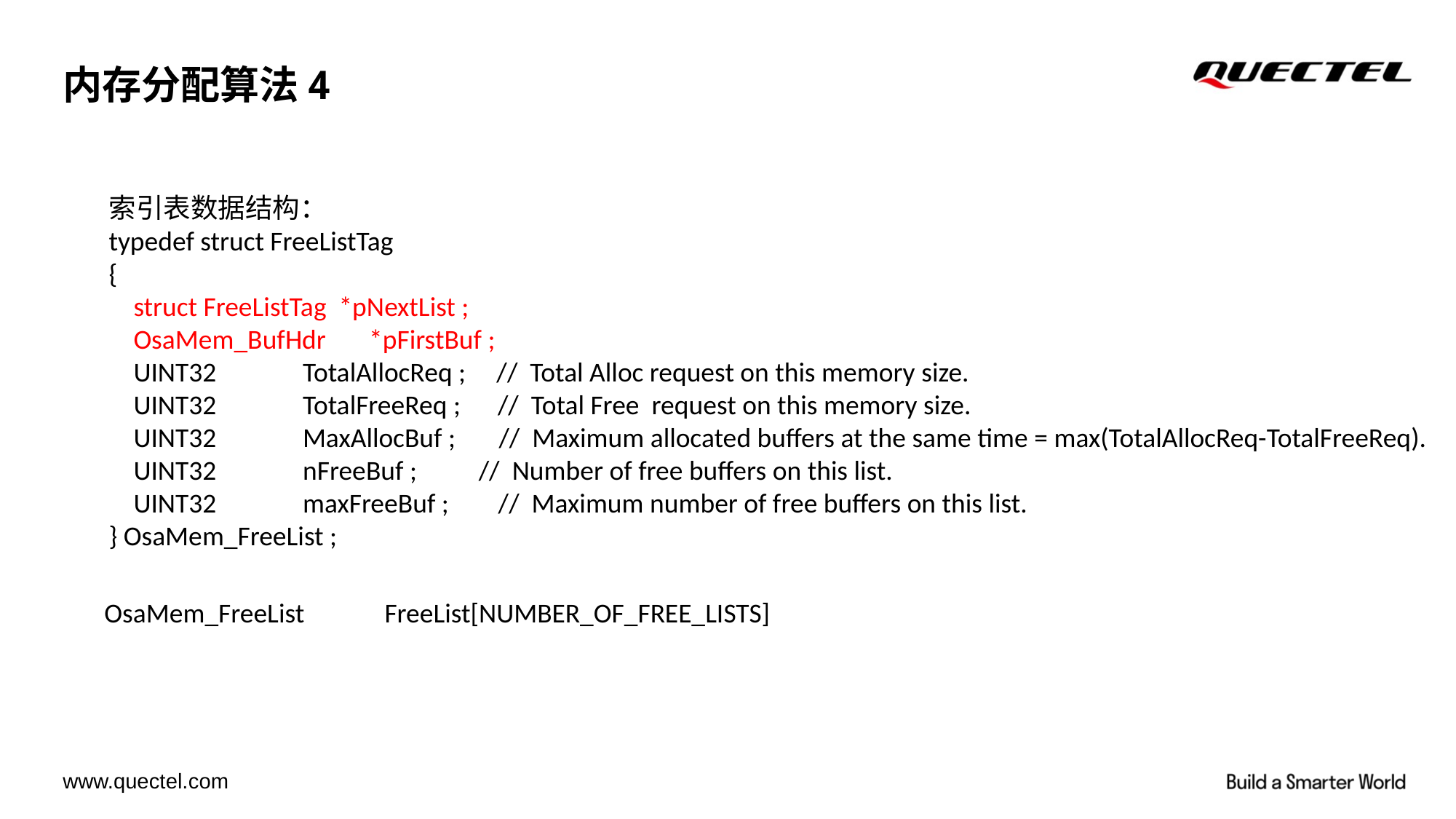

# 内存分配算法4
索引表数据结构：
typedef struct FreeListTag
{
    struct FreeListTag  *pNextList ;
    OsaMem_BufHdr       *pFirstBuf ;
    UINT32              TotalAllocReq ;     //  Total Alloc request on this memory size.
    UINT32              TotalFreeReq ;      //  Total Free  request on this memory size.
    UINT32              MaxAllocBuf ;       //  Maximum allocated buffers at the same time = max(TotalAllocReq-TotalFreeReq).
    UINT32              nFreeBuf ;          //  Number of free buffers on this list.
    UINT32              maxFreeBuf ;        //  Maximum number of free buffers on this list.
} OsaMem_FreeList ;

OsaMem_FreeList             FreeList[NUMBER_OF_FREE_LISTS]